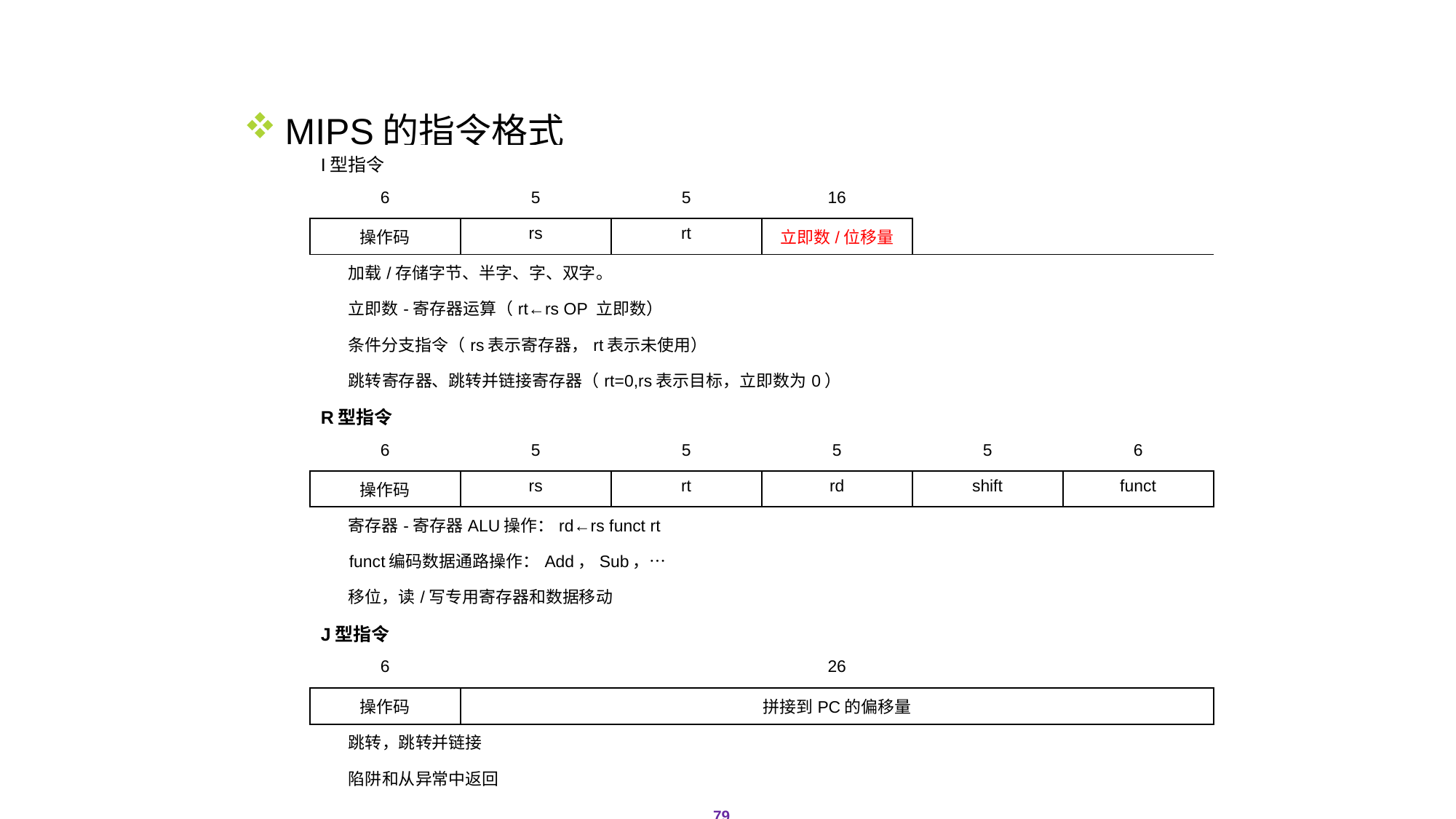

# 2.9 MIPS系统结构
MIPS的指令格式
| I型指令 |  |  |  |  |  |
| --- | --- | --- | --- | --- | --- |
| 6 | 5 | 5 | 16 |  |  |
| 操作码 | rs | rt | 立即数/位移量 |  |  |
| 加载/存储字节、半字、字、双字。 |  |  |  |  |  |
| 立即数-寄存器运算（rt←rs OP 立即数） |  |  |  |  |  |
| 条件分支指令（rs表示寄存器，rt表示未使用） |  |  |  |  |  |
| 跳转寄存器、跳转并链接寄存器（rt=0,rs表示目标，立即数为0） |  |  |  |  |  |
| R型指令 |  |  |  |  |  |
| 6 | 5 | 5 | 5 | 5 | 6 |
| 操作码 | rs | rt | rd | shift | funct |
| 寄存器-寄存器ALU操作：rd←rs funct rt |  |  |  |  |  |
| funct编码数据通路操作：Add，Sub，… |  |  |  |  |  |
| 移位，读/写专用寄存器和数据移动 |  |  |  |  |  |
| J型指令 |  |  |  |  |  |
| 6 | 26 |  |  |  |  |
| 操作码 | 拼接到PC的偏移量 |  |  |  |  |
| 跳转，跳转并链接 |  |  |  |  |  |
| 陷阱和从异常中返回 |  |  |  |  |  |
79